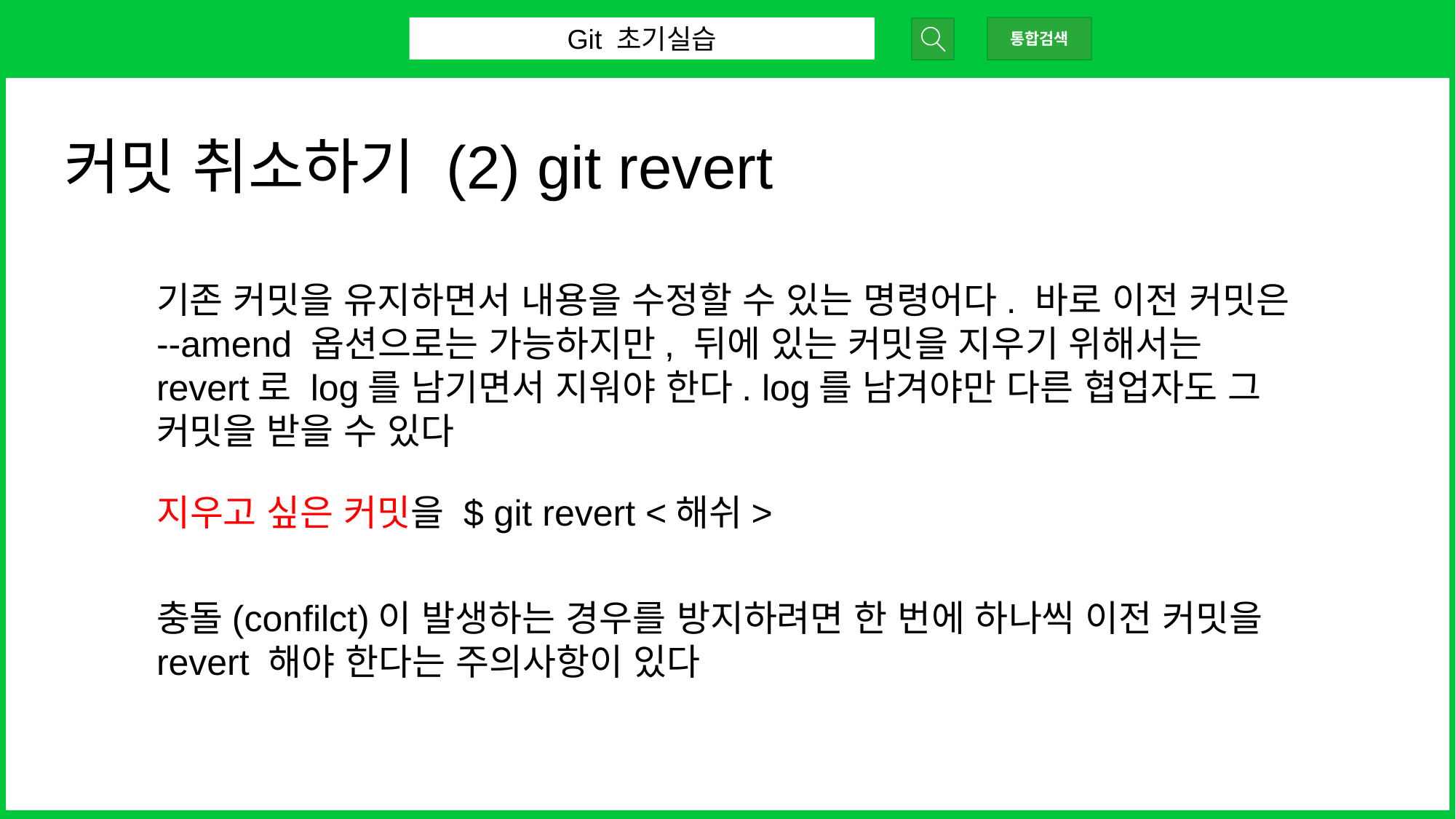

Git 초기실습
통합검색

커밋 취소하기 (2) git revert
기존 커밋을 유지하면서 내용을 수정할 수 있는 명령어다. 바로 이전 커밋은 --amend 옵션으로는 가능하지만, 뒤에 있는 커밋을 지우기 위해서는 revert로 log를 남기면서 지워야 한다. log를 남겨야만 다른 협업자도 그 커밋을 받을 수 있다
지우고 싶은 커밋을 $ git revert <해쉬>
충돌(confilct)이 발생하는 경우를 방지하려면 한 번에 하나씩 이전 커밋을 revert 해야 한다는 주의사항이 있다